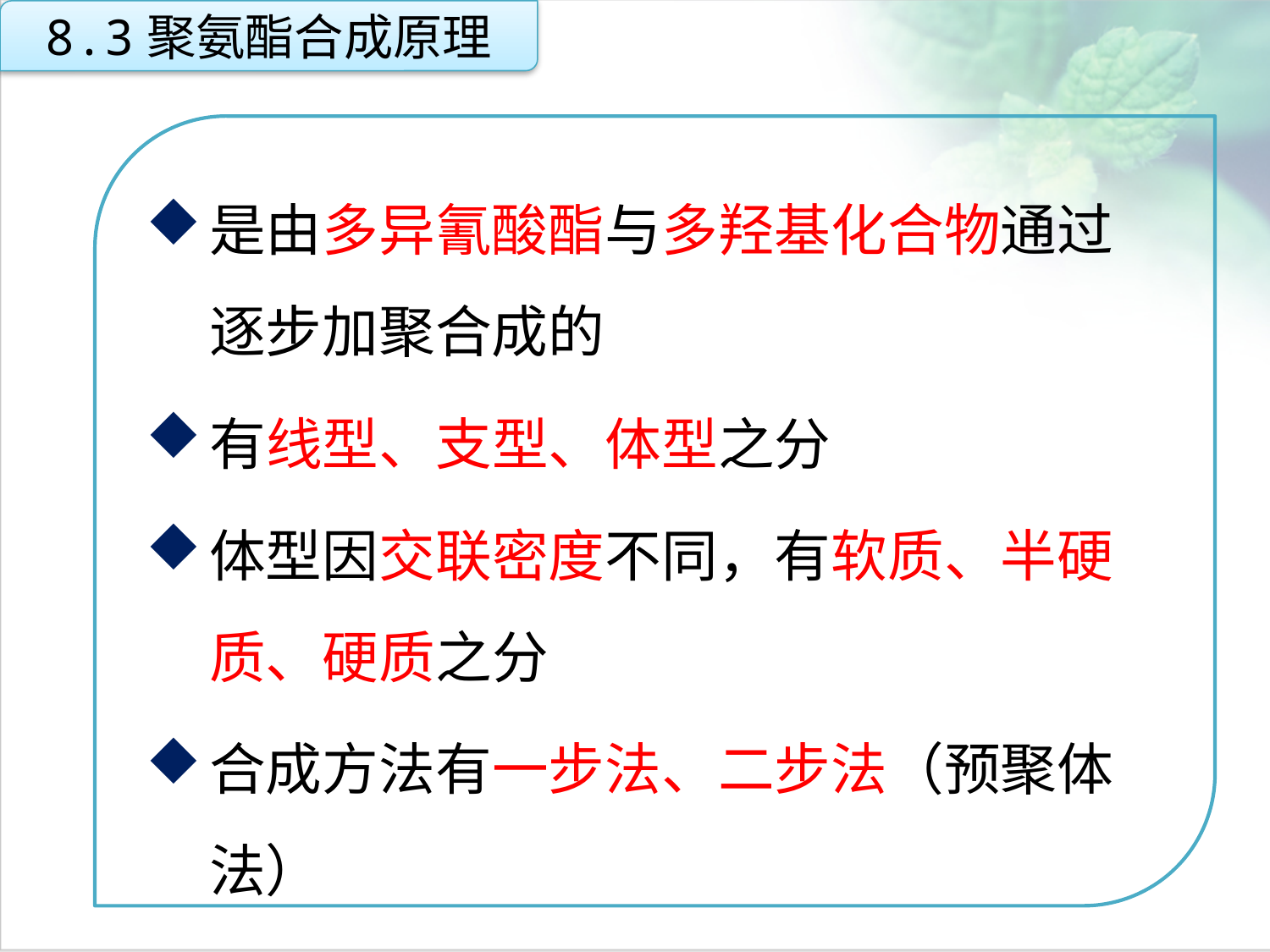

8.3聚氨酯合成原理
是由多异氰酸酯与多羟基化合物通过逐步加聚合成的
有线型、支型、体型之分
体型因交联密度不同，有软质、半硬质、硬质之分
合成方法有一步法、二步法（预聚体法）
点击添加文本
点击添加文本
点击添加文本
点击添加文本